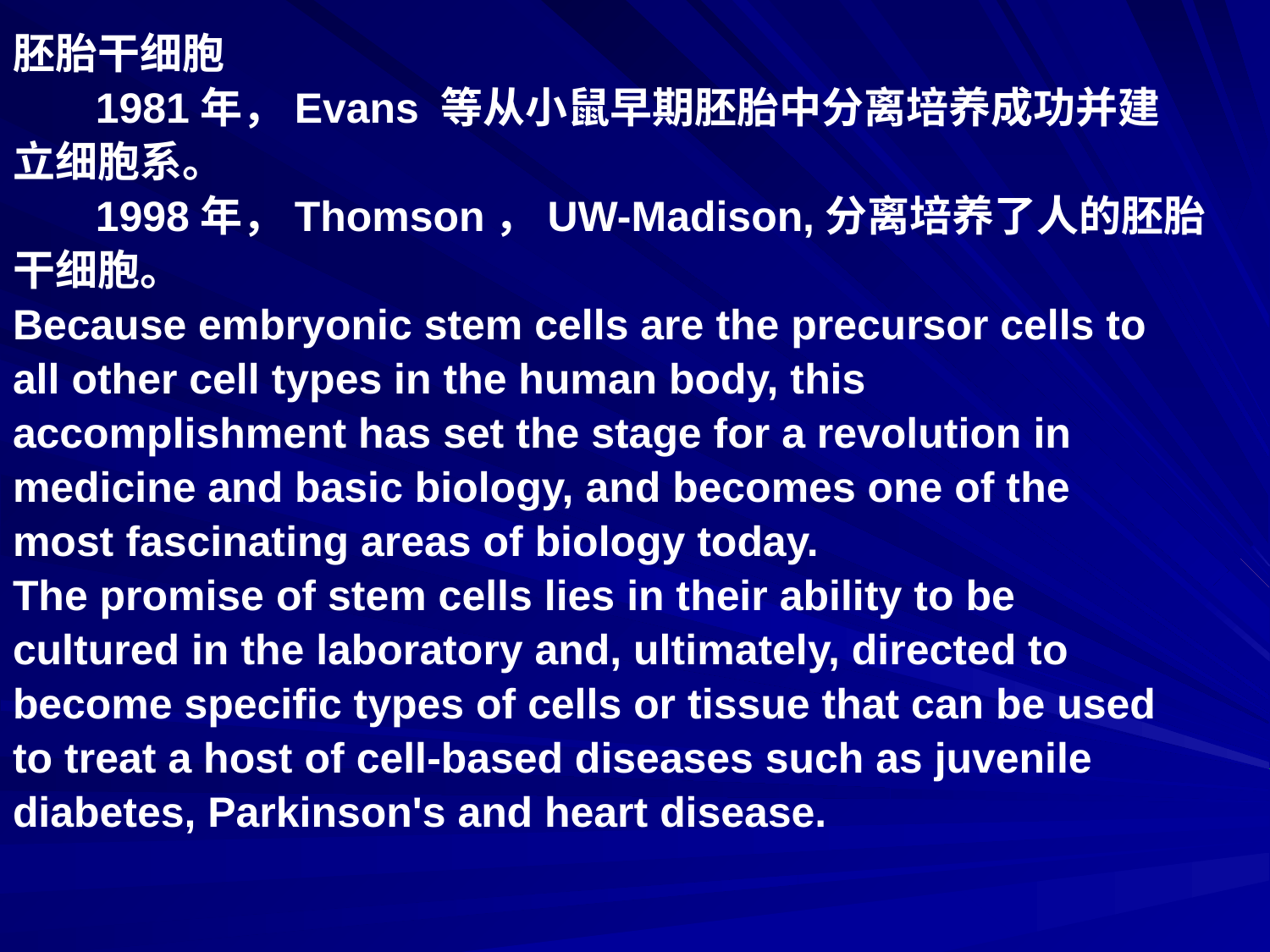

胚胎干细胞
       1981年，Evans 等从小鼠早期胚胎中分离培养成功并建
立细胞系。
       1998年，Thomson，UW-Madison,分离培养了人的胚胎
干细胞。
Because embryonic stem cells are the precursor cells to
all other cell types in the human body, this
accomplishment has set the stage for a revolution in
medicine and basic biology, and becomes one of the
most fascinating areas of biology today.
The promise of stem cells lies in their ability to be
cultured in the laboratory and, ultimately, directed to
become specific types of cells or tissue that can be used
to treat a host of cell-based diseases such as juvenile
diabetes, Parkinson's and heart disease.